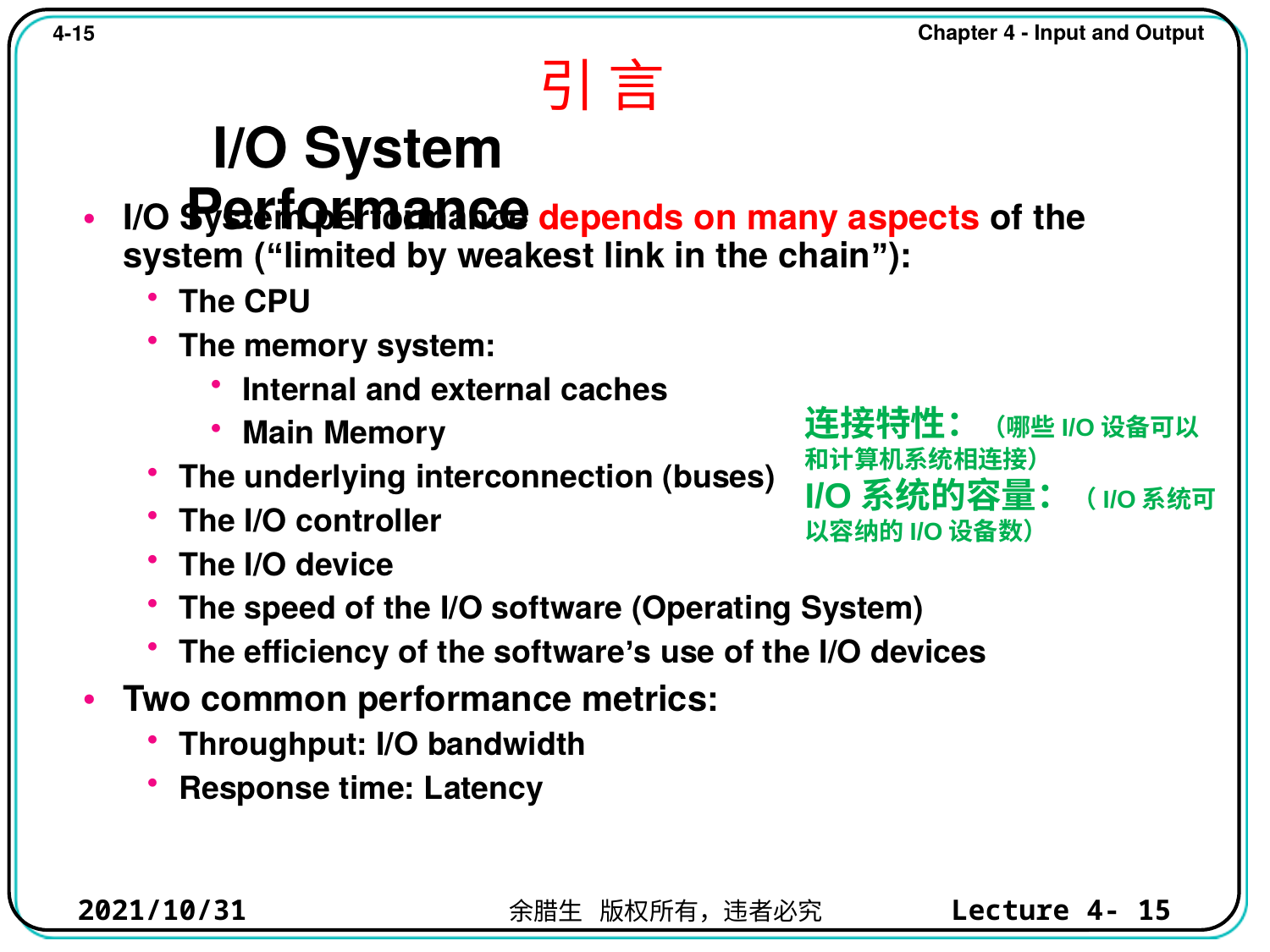

引 言
# I/O System Performance
I/O System performance depends on many aspects of the system (“limited by weakest link in the chain”):
The CPU
The memory system:
Internal and external caches
Main Memory
The underlying interconnection (buses)
The I/O controller
The I/O device
The speed of the I/O software (Operating System)
The efficiency of the software’s use of the I/O devices
Two common performance metrics:
Throughput: I/O bandwidth
Response time: Latency
连接特性：（哪些I/O设备可以和计算机系统相连接）
I/O系统的容量：（I/O系统可以容纳的I/O设备数）
2021/10/31
Lecture 4- 15